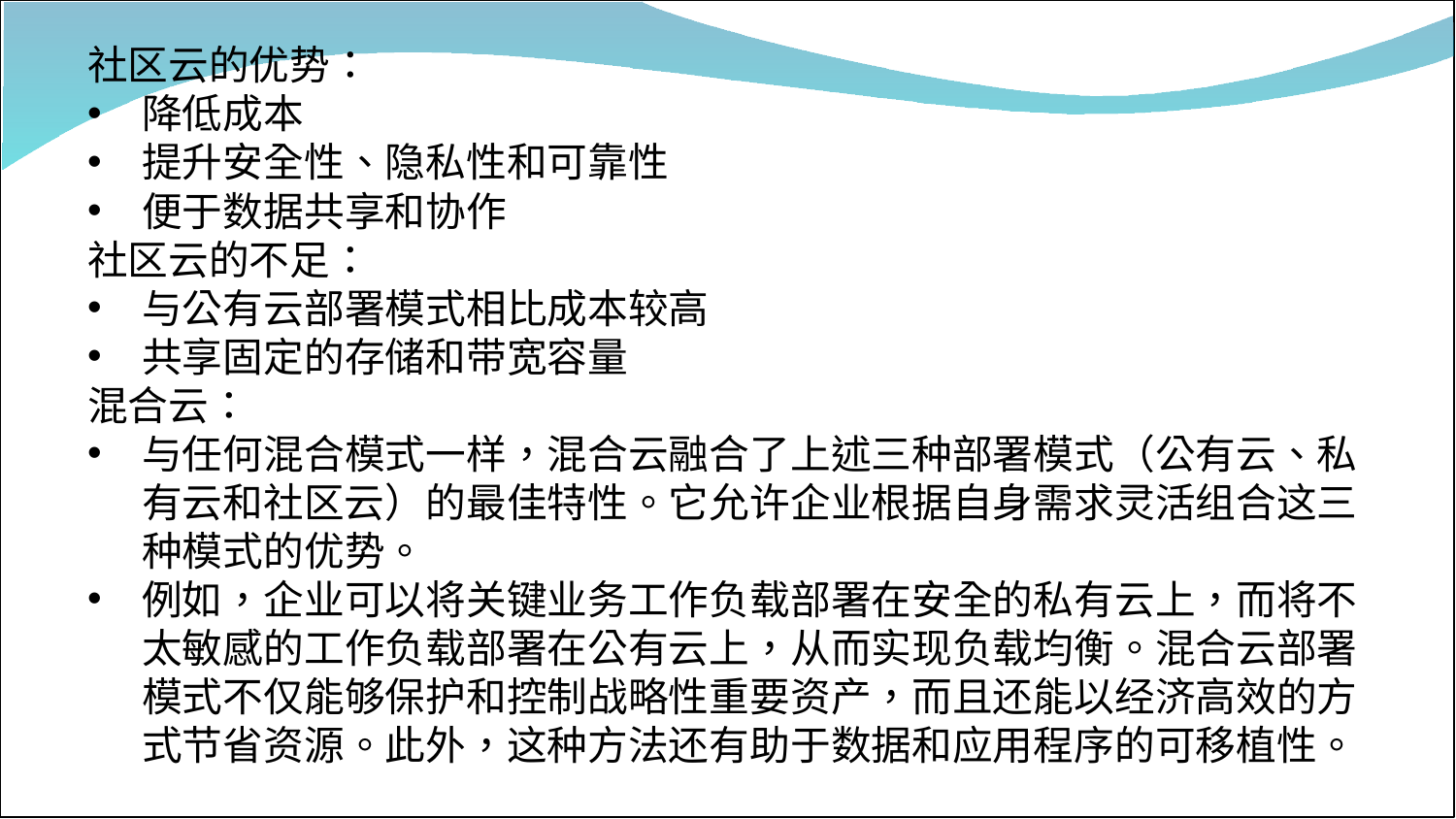

#
社区云的优势：
降低成本
提升安全性、隐私性和可靠性
便于数据共享和协作
社区云的不足：
与公有云部署模式相比成本较高
共享固定的存储和带宽容量
混合云：
与任何混合模式一样，混合云融合了上述三种部署模式（公有云、私有云和社区云）的最佳特性。它允许企业根据自身需求灵活组合这三种模式的优势。
例如，企业可以将关键业务工作负载部署在安全的私有云上​​，而将不太敏感的工作负载部署在公有云上，从而实现负载均衡。混合云部署模式不仅能够保护和控制战略性重要资产，而且还能以经济高效的方式节省资源。此外，这种方法还有助于数据和应用程序的可移植性。